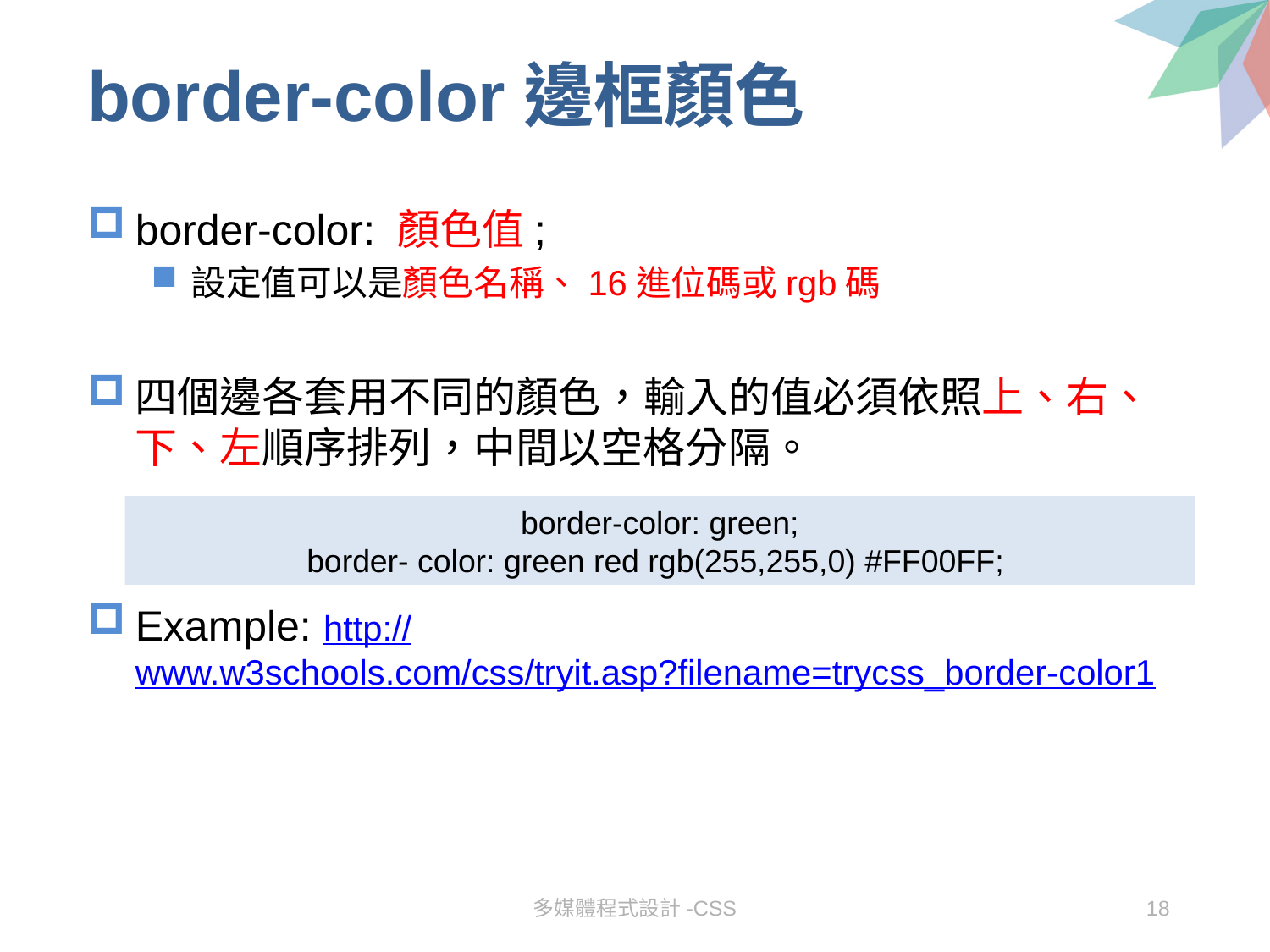

# border-color邊框顏色
border-color: 顏色值;
設定值可以是顏色名稱、16進位碼或rgb碼

四個邊各套用不同的顏色，輸入的值必須依照上、右、下、左順序排列，中間以空格分隔。

Example: http://www.w3schools.com/css/tryit.asp?filename=trycss_border-color1

border-color: green;
border- color: green red rgb(255,255,0) #FF00FF;
多媒體程式設計-CSS
18